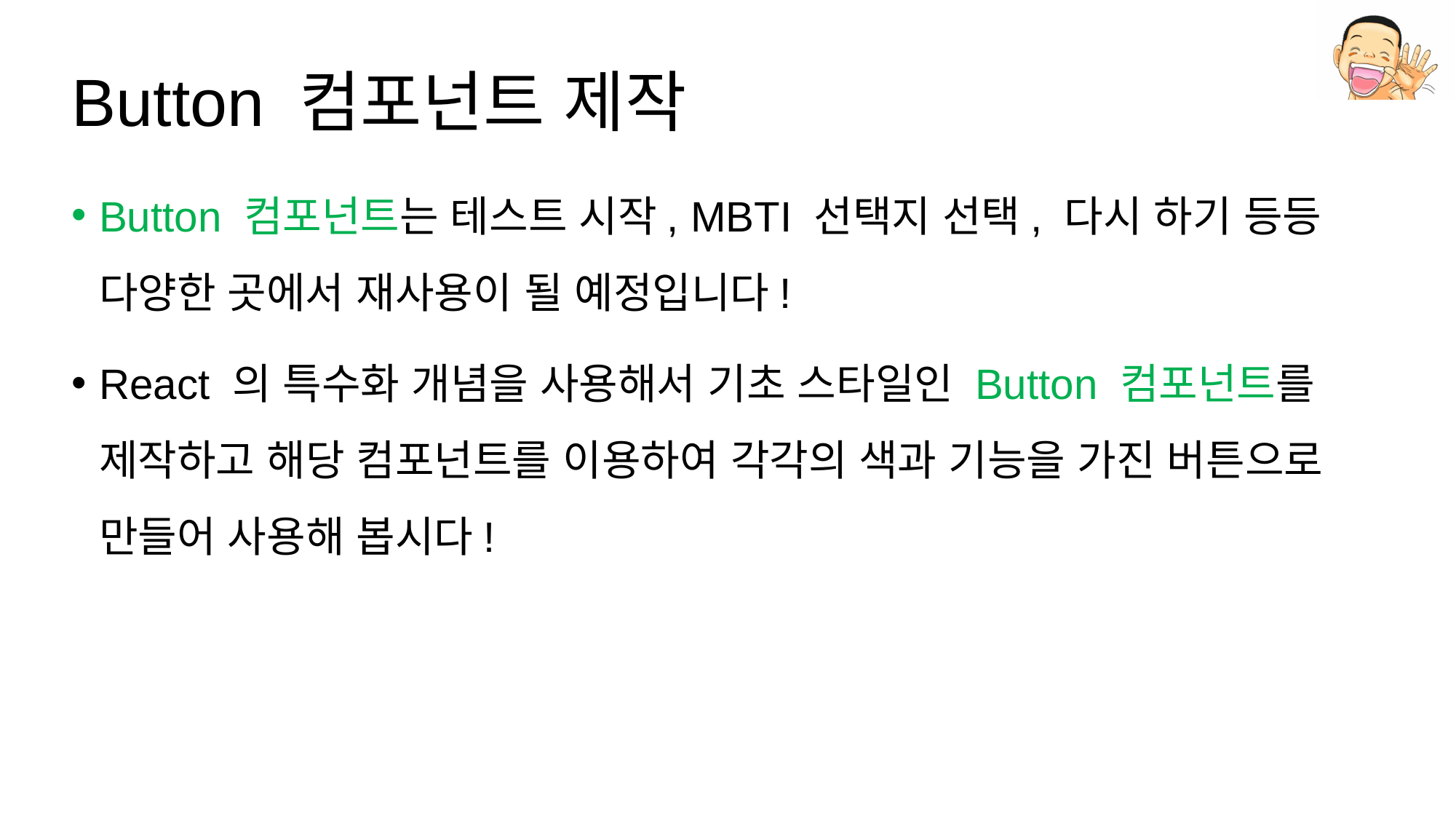

# Button 컴포넌트 제작
Button 컴포넌트는 테스트 시작, MBTI 선택지 선택, 다시 하기 등등 다양한 곳에서 재사용이 될 예정입니다!
React 의 특수화 개념을 사용해서 기초 스타일인 Button 컴포넌트를 제작하고 해당 컴포넌트를 이용하여 각각의 색과 기능을 가진 버튼으로 만들어 사용해 봅시다!